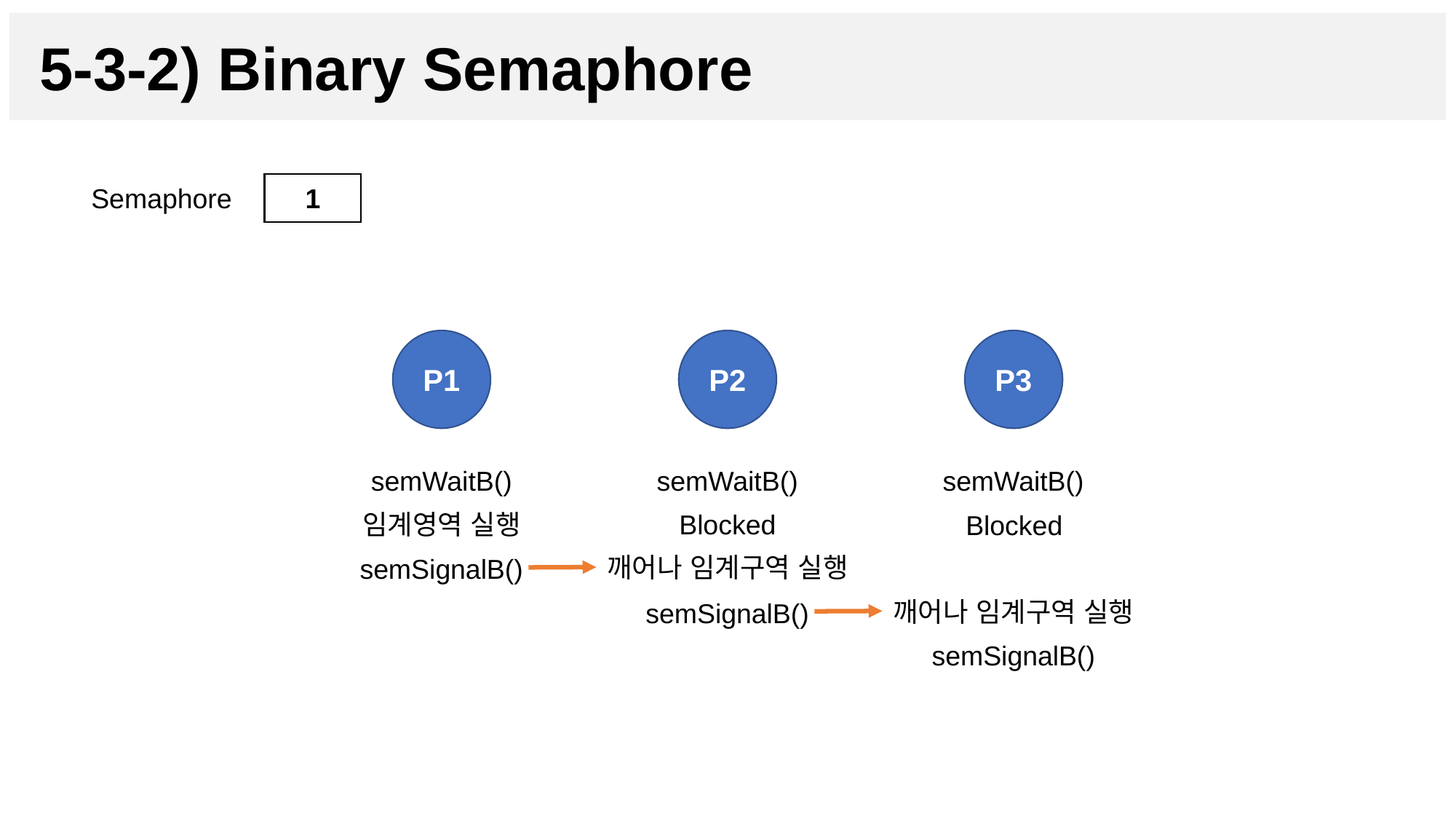

5-3-2) Binary Semaphore
0
1
1
Semaphore
P1
P2
P3
semWaitB()
semWaitB()
semWaitB()
임계영역 실행
Blocked
Blocked
깨어나 임계구역 실행
semSignalB()
깨어나 임계구역 실행
semSignalB()
semSignalB()